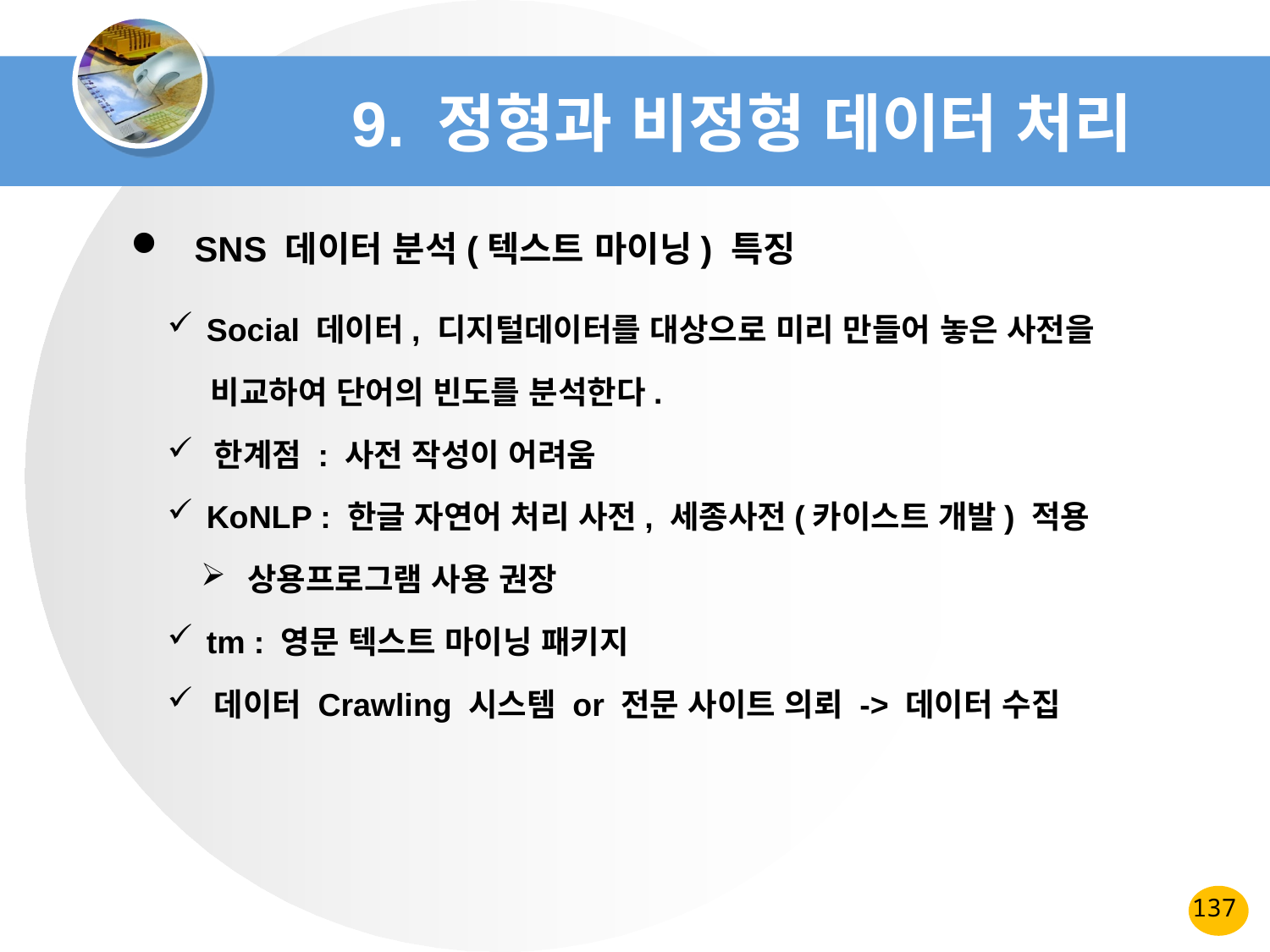

# 9. 정형과 비정형 데이터 처리
SNS 데이터 분석(텍스트 마이닝) 특징
 Social 데이터, 디지털데이터를 대상으로 미리 만들어 놓은 사전을
    비교하여 단어의 빈도를 분석한다.
 한계점 : 사전 작성이 어려움
 KoNLP : 한글 자연어 처리 사전, 세종사전(카이스트 개발) 적용
 상용프로그램 사용 권장
 tm : 영문 텍스트 마이닝 패키지
 데이터 Crawling 시스템 or 전문 사이트 의뢰 -> 데이터 수집
137